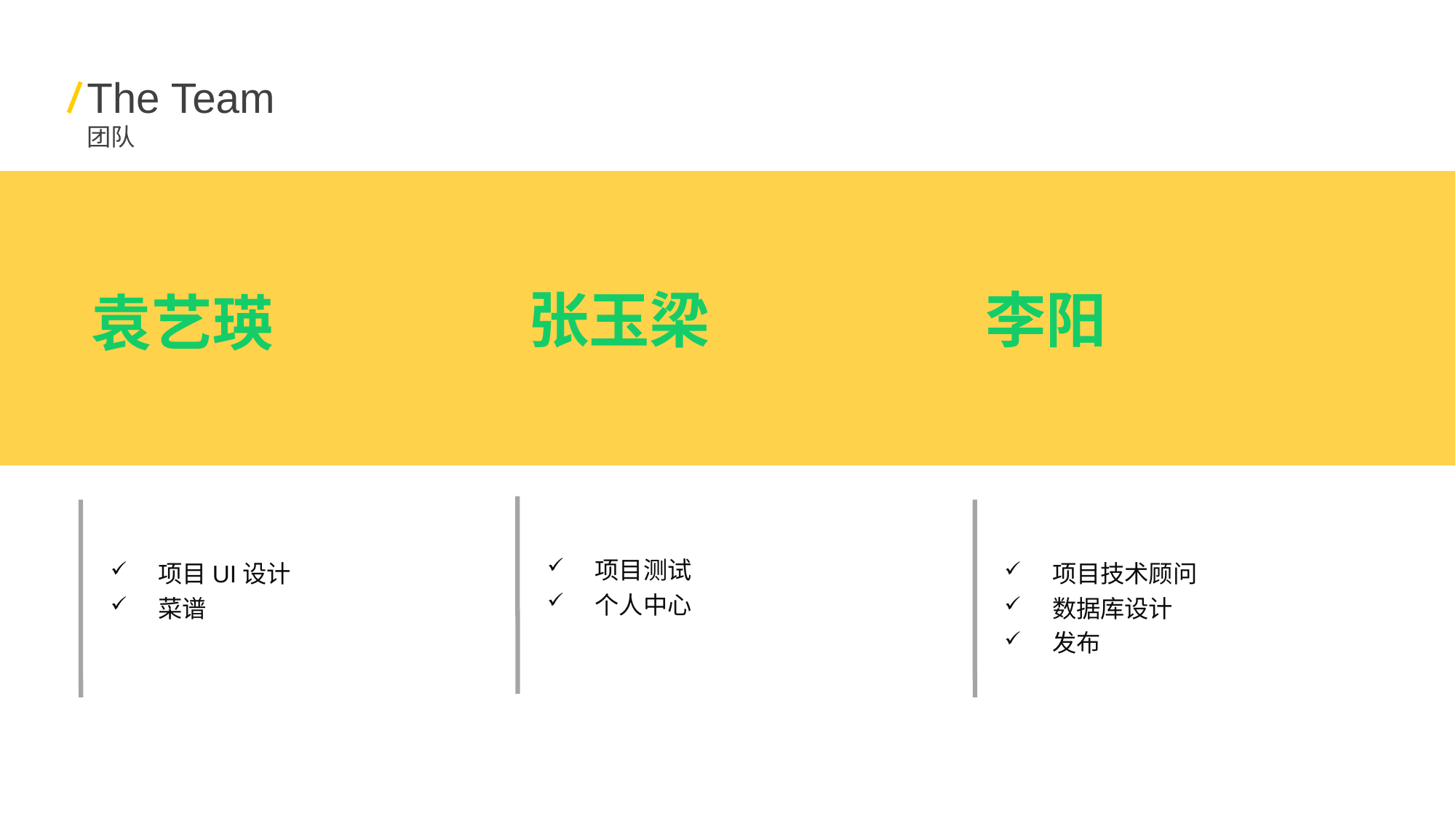

The Team
团队

张玉梁
李阳
袁艺瑛

项目测试
个人中心

项目UI设计
菜谱

项目技术顾问
数据库设计
发布